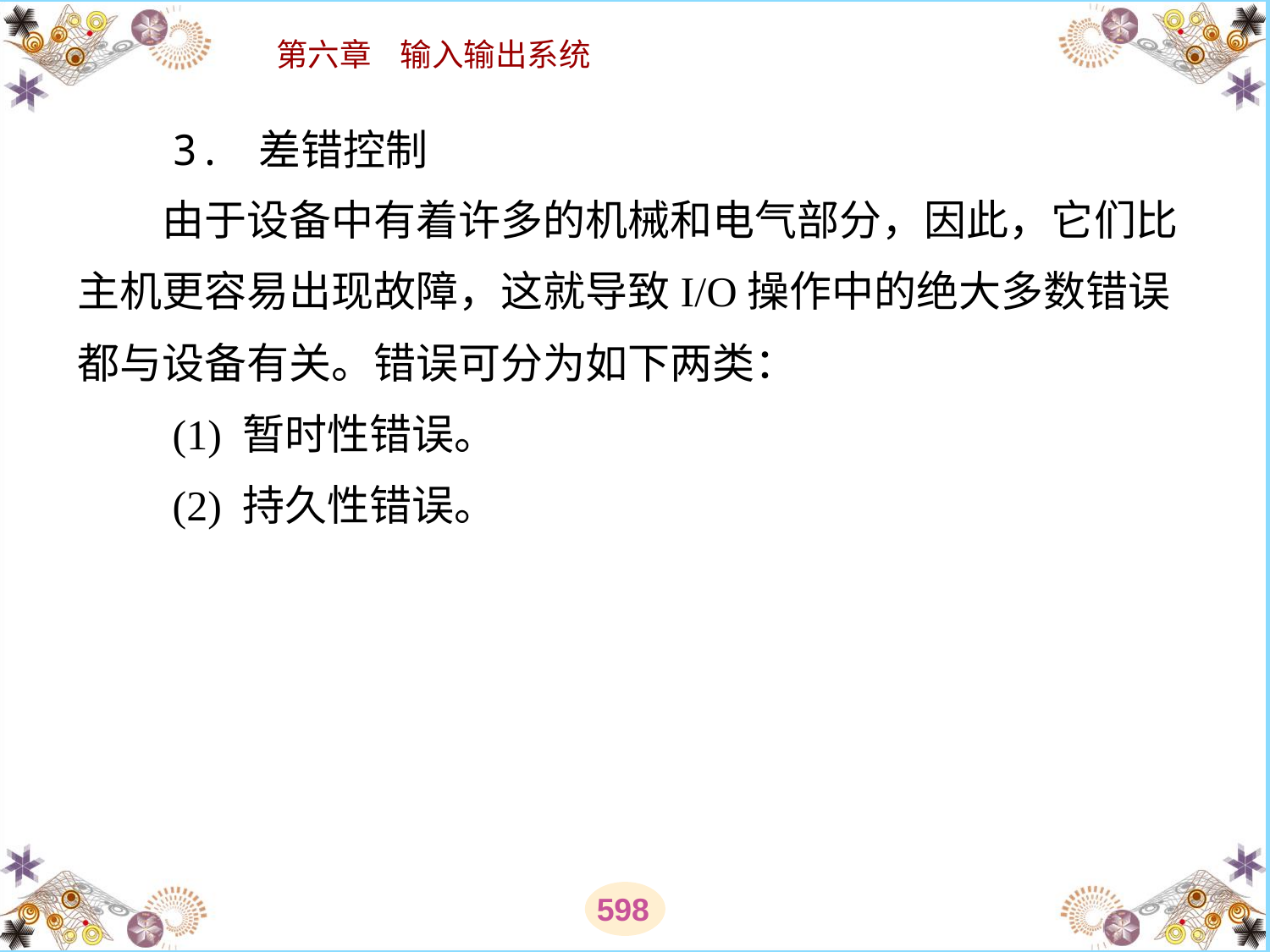

# 3. 差错控制 　　由于设备中有着许多的机械和电气部分，因此，它们比主机更容易出现故障，这就导致I/O操作中的绝大多数错误都与设备有关。错误可分为如下两类： 　　(1) 暂时性错误。 　　(2) 持久性错误。